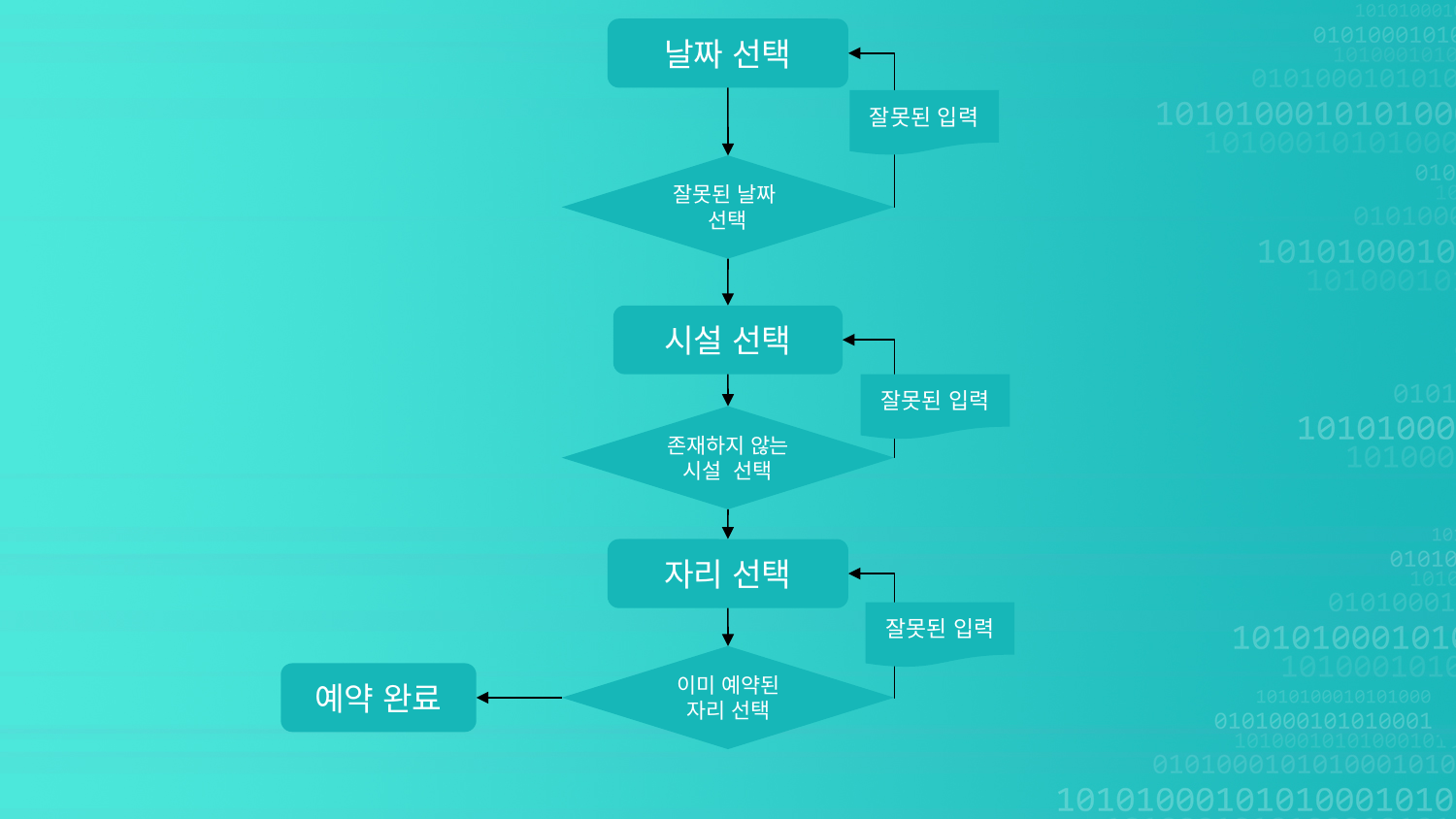

날짜 선택
잘못된 입력
잘못된 날짜  선택
시설 선택
잘못된 입력
존재하지 않는 시설  선택
자리 선택
잘못된 입력
이미 예약된 자리 선택
예약 완료